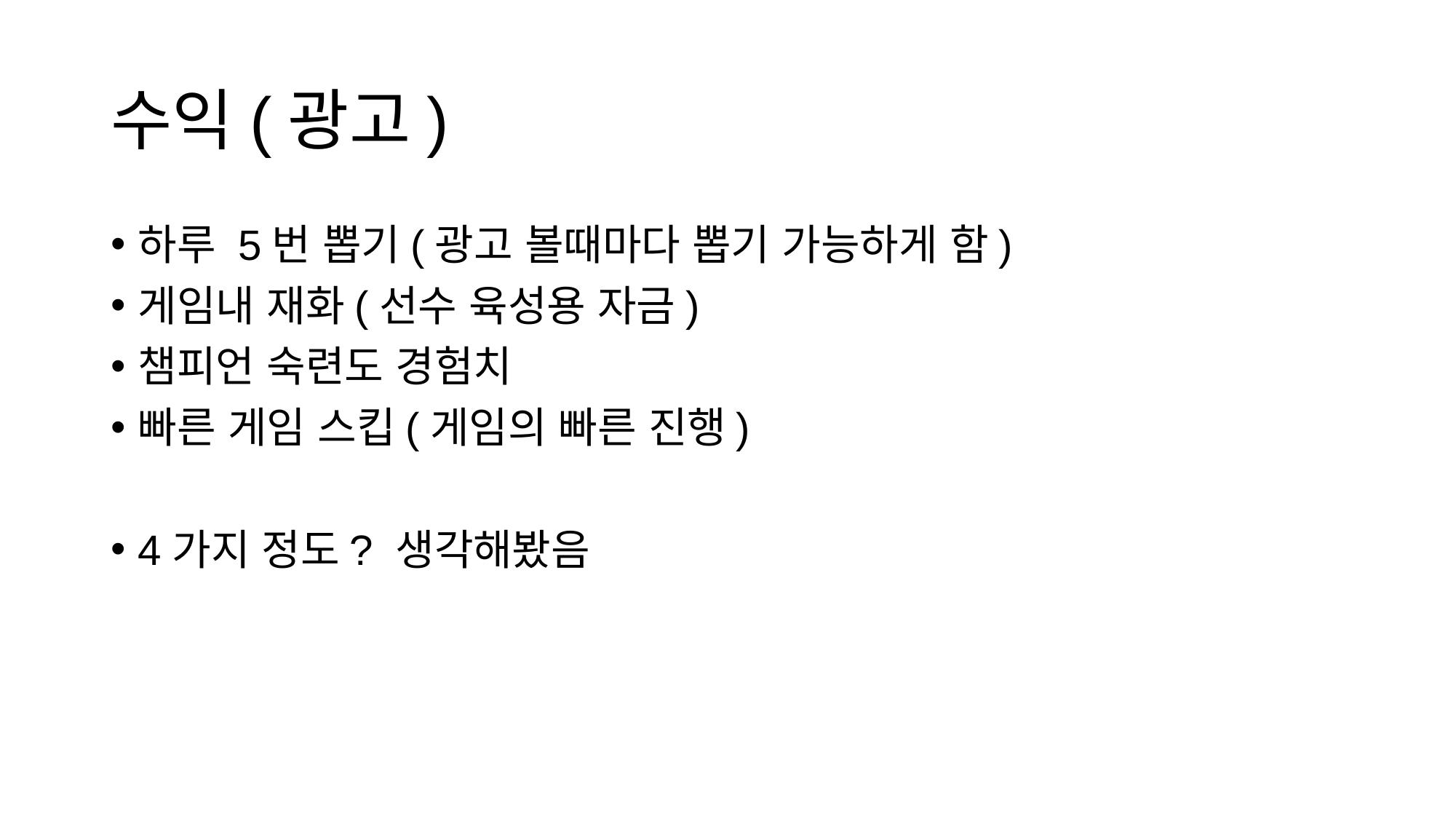

# 수익(광고)
하루 5번 뽑기(광고 볼때마다 뽑기 가능하게 함)
게임내 재화(선수 육성용 자금)
챔피언 숙련도 경험치
빠른 게임 스킵(게임의 빠른 진행)

4가지 정도? 생각해봤음